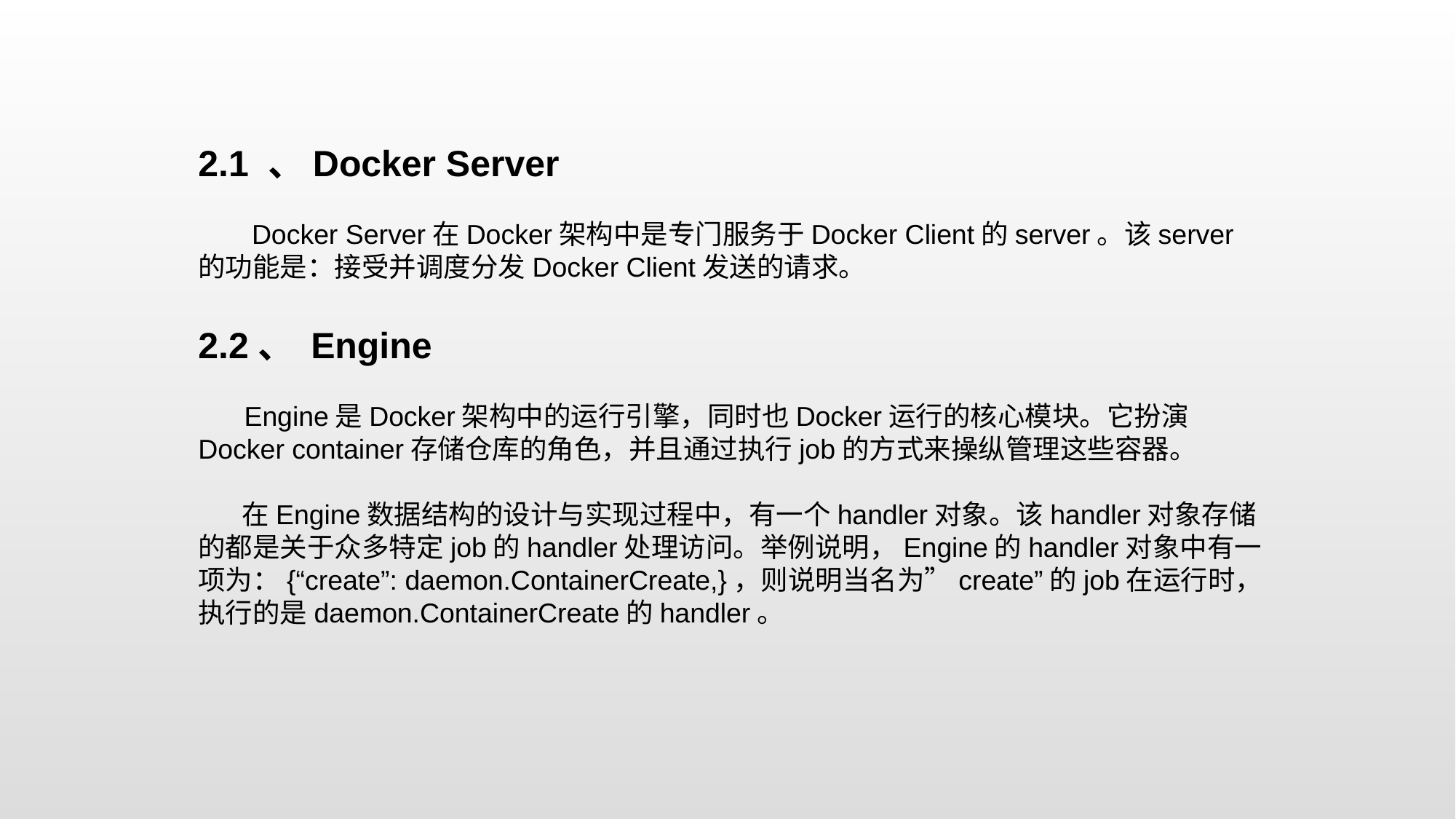

2.1 、Docker Server

       Docker Server在Docker架构中是专门服务于Docker Client的server。该server的功能是：接受并调度分发Docker Client发送的请求。
2.2、 Engine

      Engine是Docker架构中的运行引擎，同时也Docker运行的核心模块。它扮演Docker container存储仓库的角色，并且通过执行job的方式来操纵管理这些容器。

      在Engine数据结构的设计与实现过程中，有一个handler对象。该handler对象存储的都是关于众多特定job的handler处理访问。举例说明，Engine的handler对象中有一项为：{“create”: daemon.ContainerCreate,}，则说明当名为”create”的job在运行时，执行的是daemon.ContainerCreate的handler。